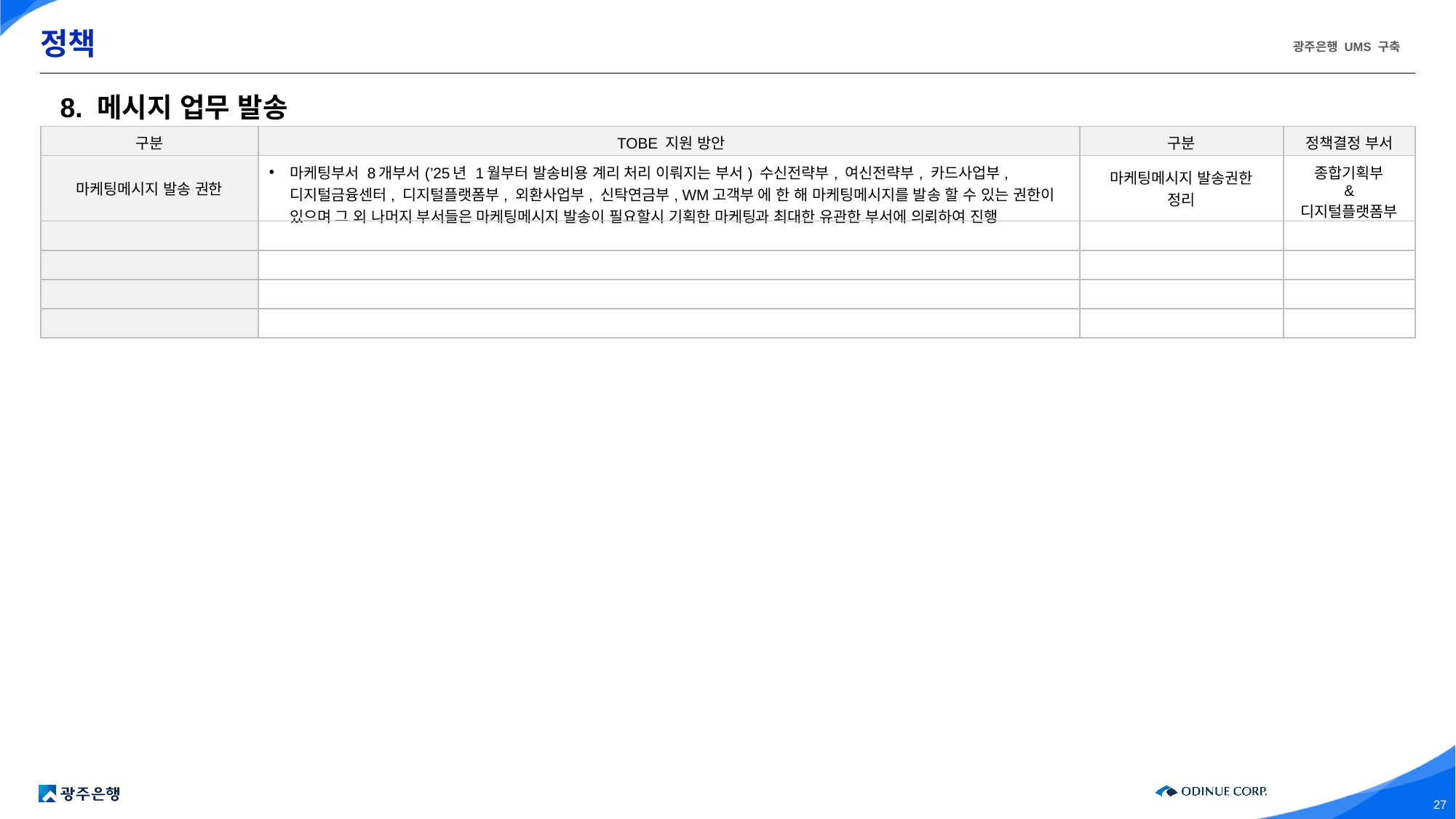

# 정책
8. 메시지 업무 발송
| 구분 | TOBE 지원 방안 | 구분 | 정책결정 부서 |
| --- | --- | --- | --- |
| 마케팅메시지 발송 권한 | 마케팅부서 8개부서(’25년 1월부터 발송비용 계리 처리 이뤄지는 부서) 수신전략부, 여신전략부, 카드사업부, 디지털금융센터, 디지털플랫폼부, 외환사업부, 신탁연금부, WM고객부 에 한 해 마케팅메시지를 발송 할 수 있는 권한이 있으며 그 외 나머지 부서들은 마케팅메시지 발송이 필요할시 기획한 마케팅과 최대한 유관한 부서에 의뢰하여 진행 | 마케팅메시지 발송권한 정리 | 종합기획부 & 디지털플랫폼부 |
|  |  |  |  |
|  |  |  |  |
|  |  |  |  |
|  |  |  |  |